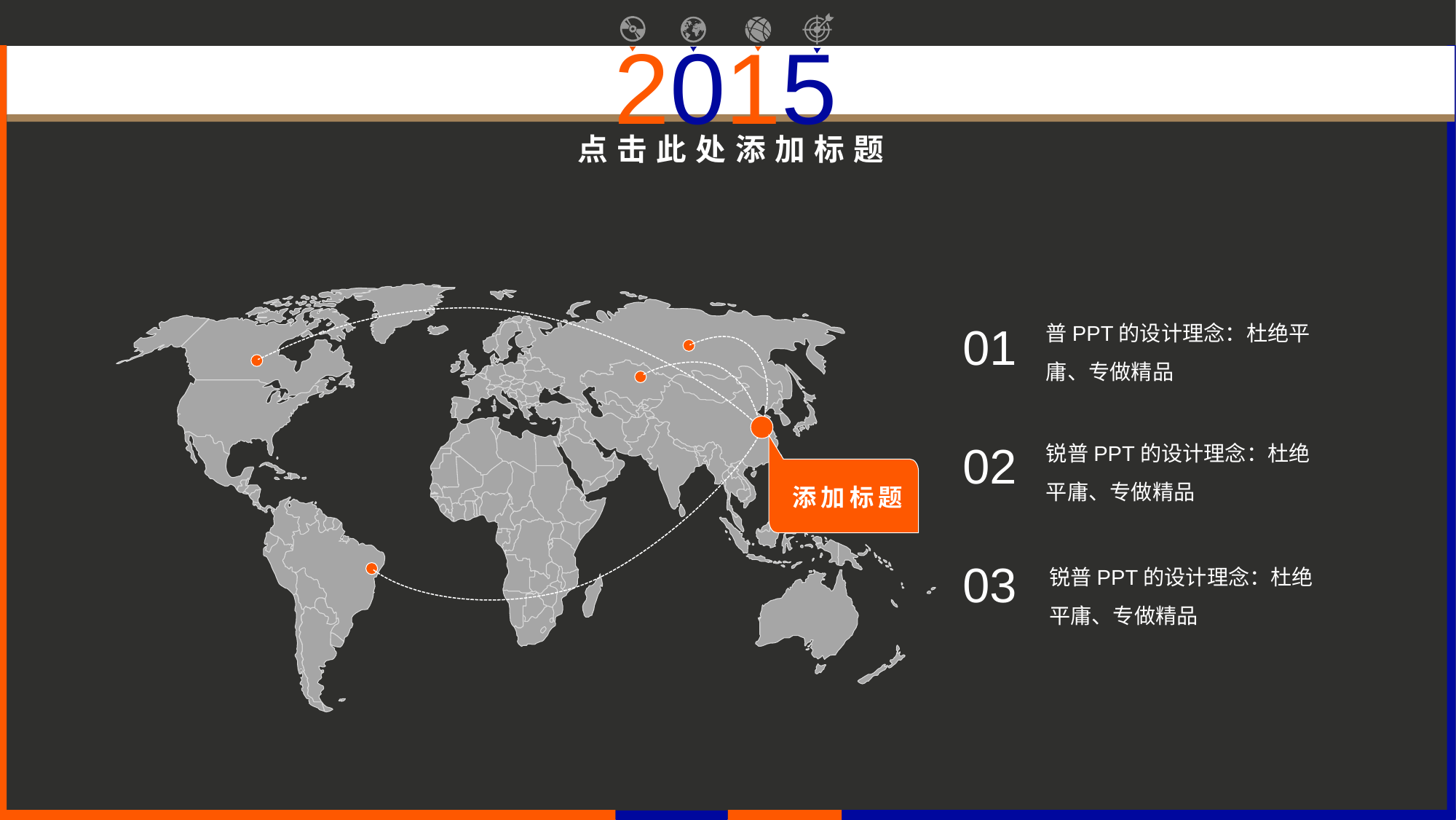

点击此处添加标题

普PPT的设计理念：杜绝平庸、专做精品
锐普PPT的设计理念：杜绝平庸、专做精品
锐普PPT的设计理念：杜绝平庸、专做精品

01

02

添加标题
03